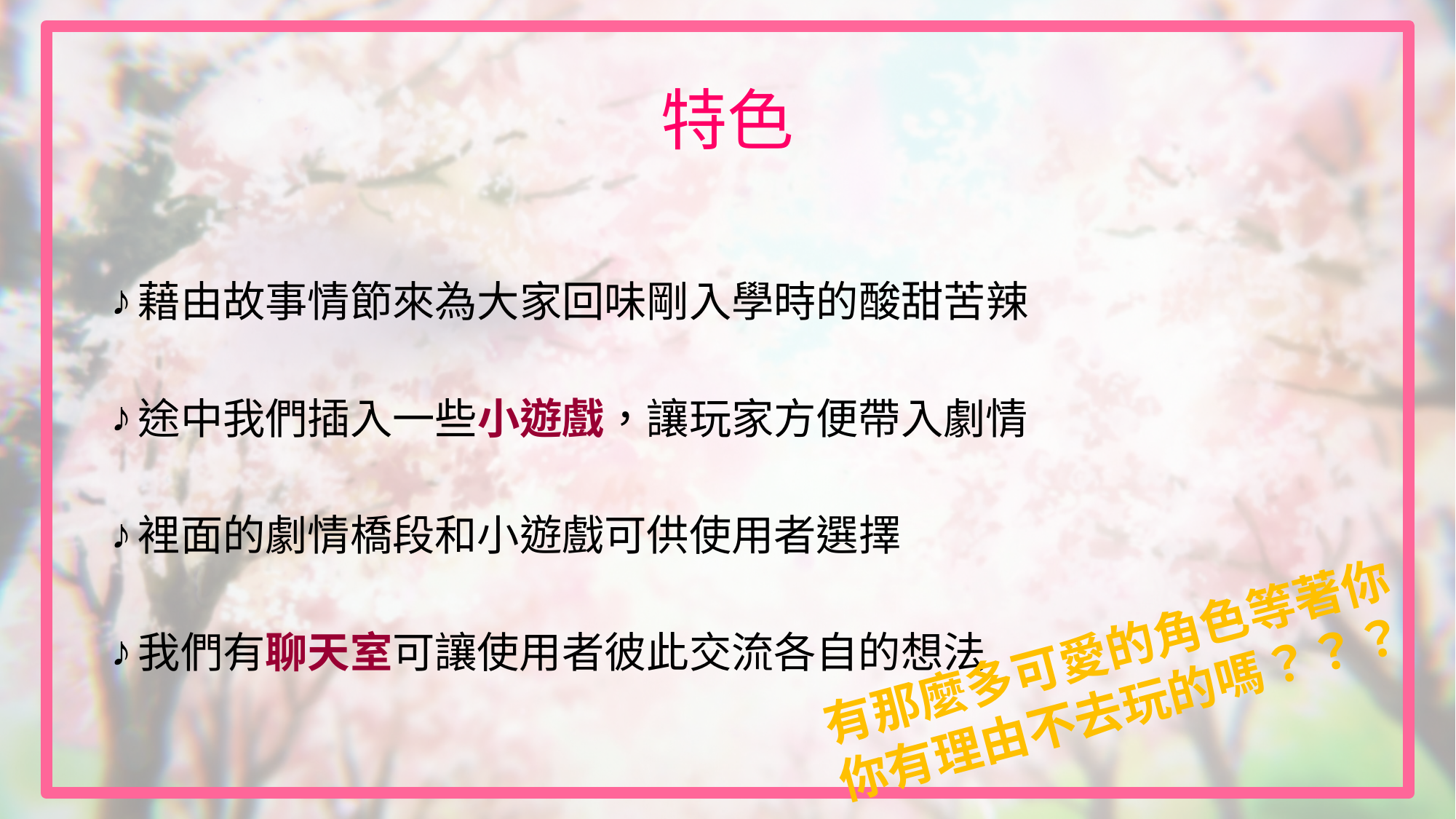

# 特色
藉由故事情節來為大家回味剛入學時的酸甜苦辣
途中我們插入一些小遊戲，讓玩家方便帶入劇情
裡面的劇情橋段和小遊戲可供使用者選擇
我們有聊天室可讓使用者彼此交流各自的想法

有那麼多可愛的角色等著你
你有理由不去玩的嗎？？？